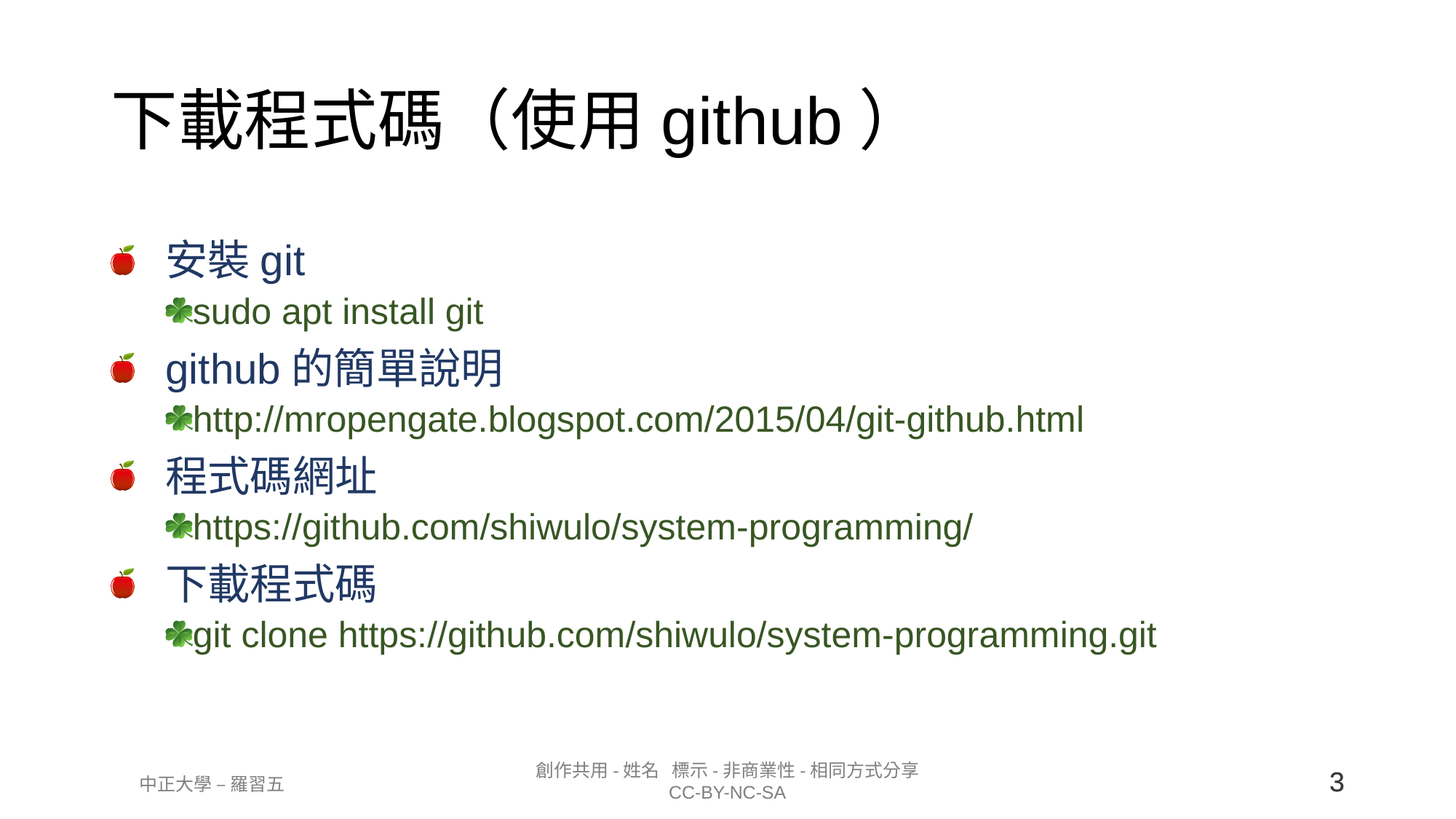

# 下載程式碼（使用github）
安裝git
sudo apt install git
github的簡單說明
http://mropengate.blogspot.com/2015/04/git-github.html
程式碼網址
https://github.com/shiwulo/system-programming/
下載程式碼
git clone https://github.com/shiwulo/system-programming.git